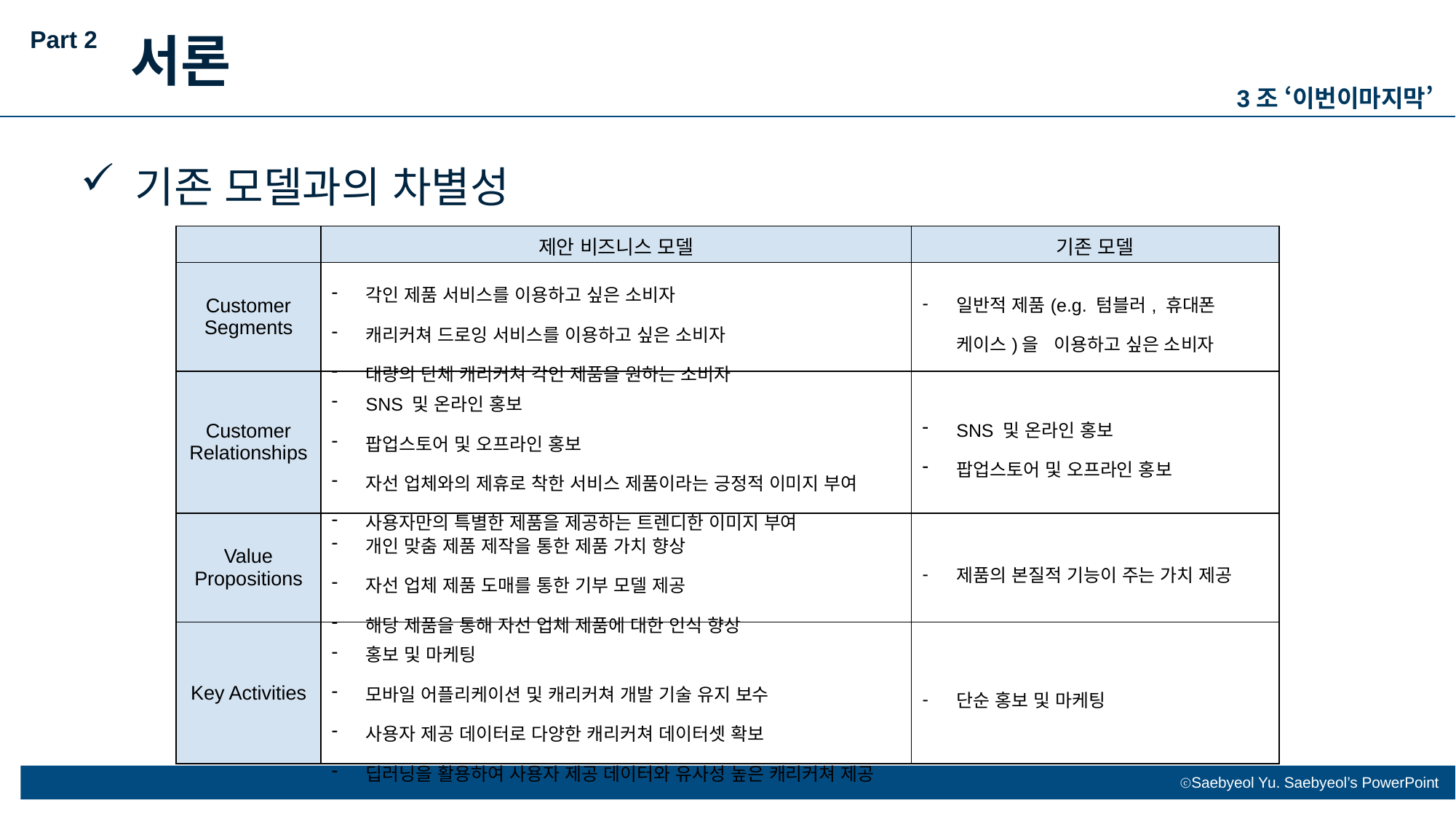

Part 2
서론
3조 ‘이번이마지막’
기존 모델과의 차별성
|  | 제안 비즈니스 모델 | 기존 모델 |
| --- | --- | --- |
| Customer Segments | 각인 제품 서비스를 이용하고 싶은 소비자 캐리커쳐 드로잉 서비스를 이용하고 싶은 소비자 대량의 단체 캐리커쳐 각인 제품을 원하는 소비자 | 일반적 제품(e.g. 텀블러, 휴대폰 케이스)을 이용하고 싶은 소비자 |
| Customer Relationships | SNS 및 온라인 홍보 팝업스토어 및 오프라인 홍보 자선 업체와의 제휴로 착한 서비스 제품이라는 긍정적 이미지 부여 사용자만의 특별한 제품을 제공하는 트렌디한 이미지 부여 | SNS 및 온라인 홍보 팝업스토어 및 오프라인 홍보 |
| Value Propositions | 개인 맞춤 제품 제작을 통한 제품 가치 향상 자선 업체 제품 도매를 통한 기부 모델 제공 해당 제품을 통해 자선 업체 제품에 대한 인식 향상 | 제품의 본질적 기능이 주는 가치 제공 |
| Key Activities | 홍보 및 마케팅 모바일 어플리케이션 및 캐리커쳐 개발 기술 유지 보수 사용자 제공 데이터로 다양한 캐리커쳐 데이터셋 확보 딥러닝을 활용하여 사용자 제공 데이터와 유사성 높은 캐리커쳐 제공 | 단순 홍보 및 마케팅 |